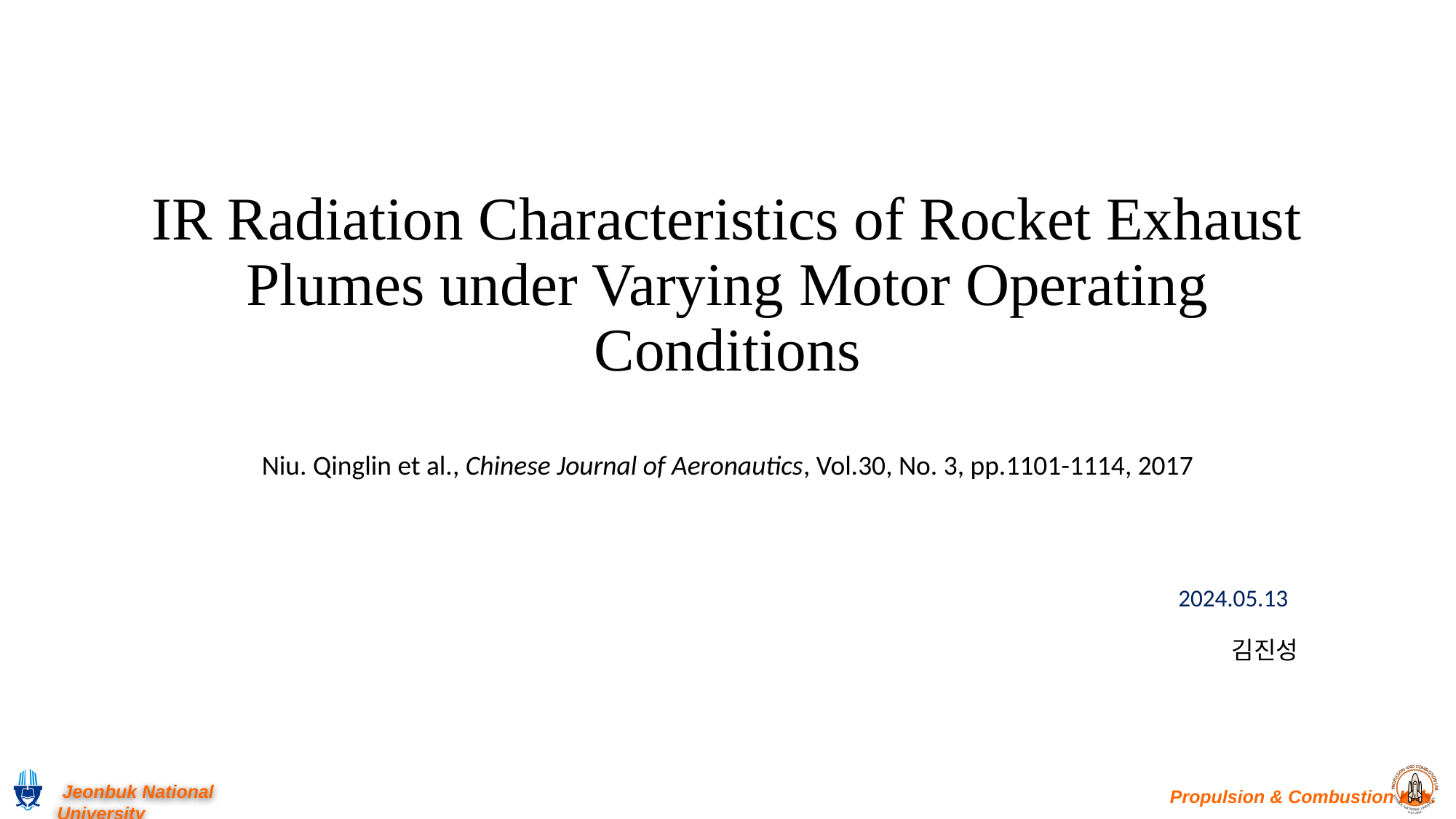

# IR Radiation Characteristics of Rocket Exhaust Plumes under Varying Motor Operating Conditions
Niu. Qinglin et al., Chinese Journal of Aeronautics, Vol.30, No. 3, pp.1101-1114, 2017
2024.05.13
김진성